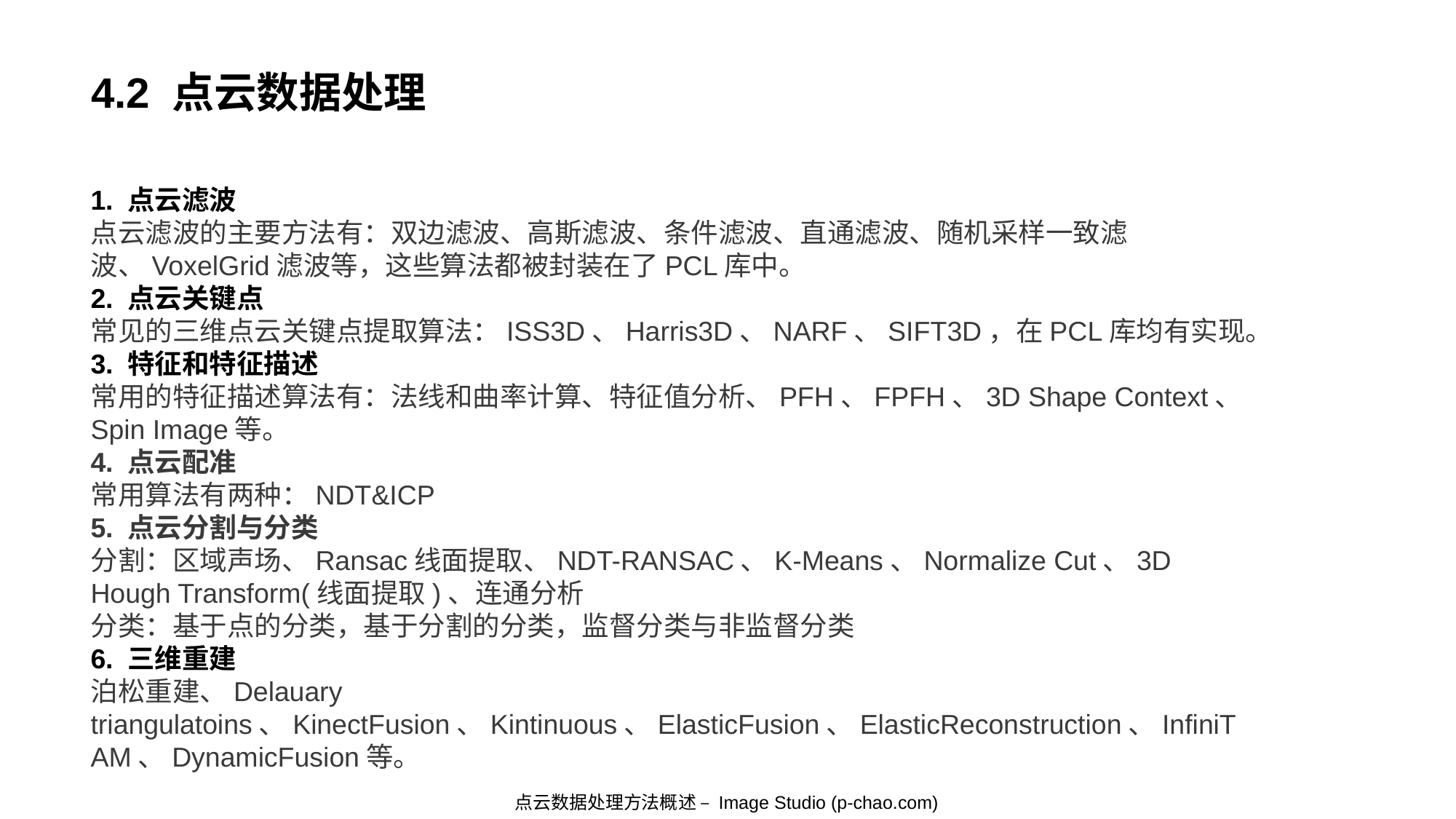

# 4.2 点云数据处理
1. 点云滤波
点云滤波的主要方法有：双边滤波、高斯滤波、条件滤波、直通滤波、随机采样一致滤波、VoxelGrid滤波等，这些算法都被封装在了PCL库中。
2. 点云关键点
常见的三维点云关键点提取算法：ISS3D、Harris3D、NARF、SIFT3D，在PCL库均有实现。
3. 特征和特征描述
常用的特征描述算法有：法线和曲率计算、特征值分析、PFH、FPFH、3D Shape Context、Spin Image等。
4. 点云配准
常用算法有两种：NDT&ICP
5. 点云分割与分类
分割：区域声场、Ransac线面提取、NDT-RANSAC、K-Means、Normalize Cut、3D Hough Transform(线面提取)、连通分析
分类：基于点的分类，基于分割的分类，监督分类与非监督分类
6. 三维重建
泊松重建、Delauary triangulatoins、KinectFusion、Kintinuous、ElasticFusion、ElasticReconstruction、InfiniTAM、DynamicFusion等。
点云数据处理方法概述 – Image Studio (p-chao.com)